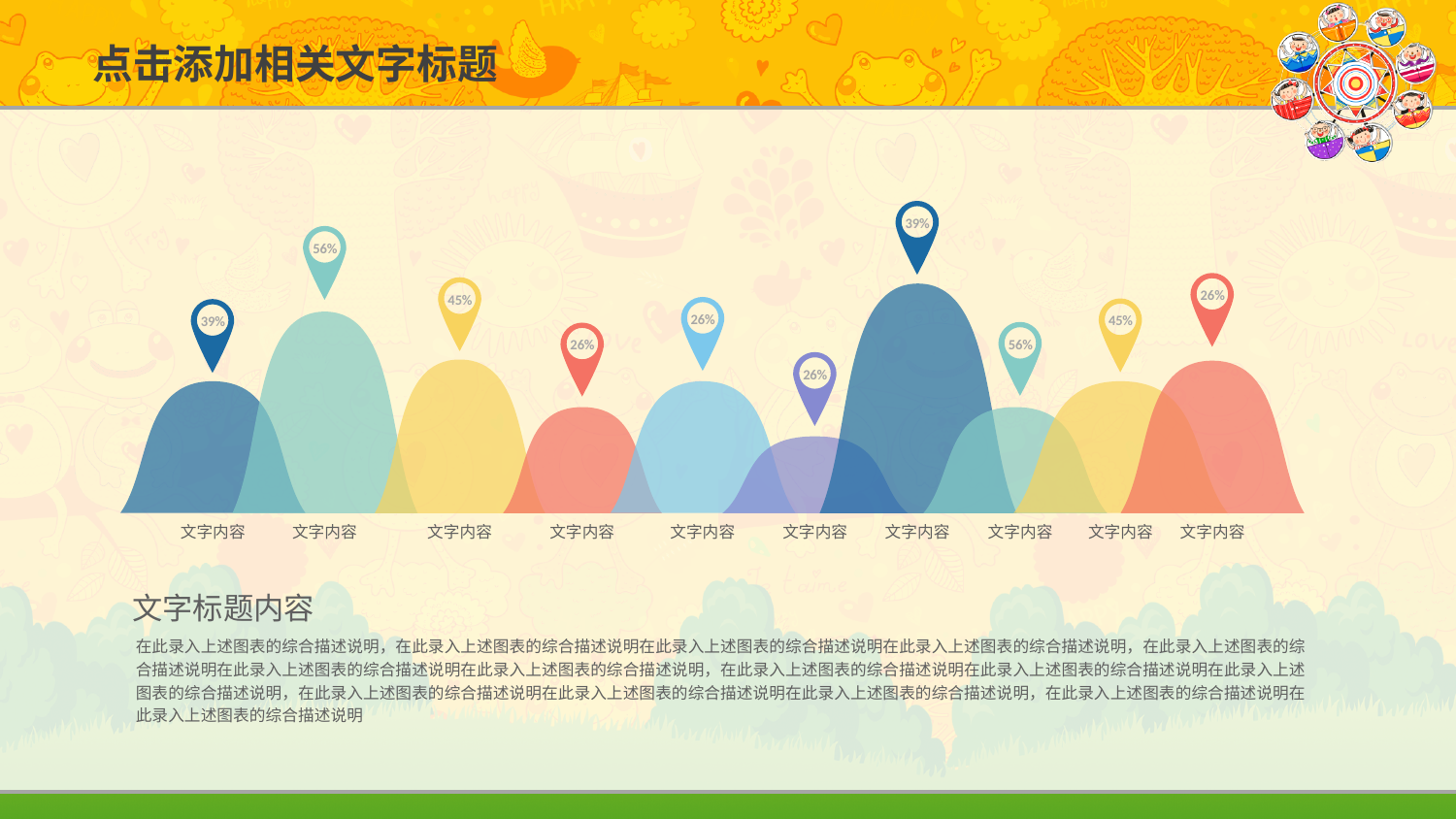

39%

56%

26%

45%

文字内容

26%

45%

39%

文字内容

56%

26%

26%

文字内容

文字内容

文字内容

文字内容

文字内容

文字内容

文字内容

文字内容
文字标题内容
在此录入上述图表的综合描述说明，在此录入上述图表的综合描述说明在此录入上述图表的综合描述说明在此录入上述图表的综合描述说明，在此录入上述图表的综合描述说明在此录入上述图表的综合描述说明在此录入上述图表的综合描述说明，在此录入上述图表的综合描述说明在此录入上述图表的综合描述说明在此录入上述图表的综合描述说明，在此录入上述图表的综合描述说明在此录入上述图表的综合描述说明在此录入上述图表的综合描述说明，在此录入上述图表的综合描述说明在此录入上述图表的综合描述说明